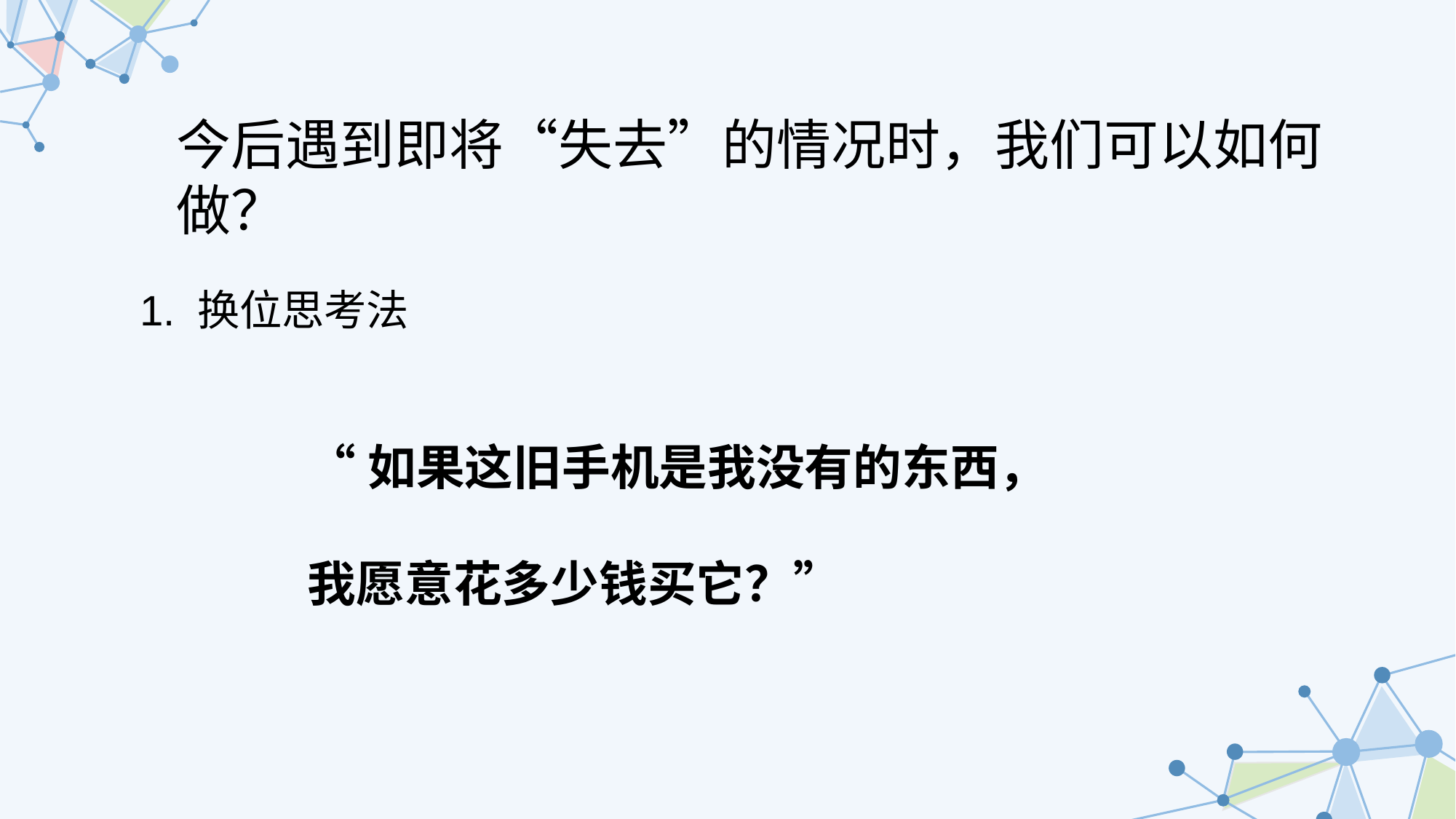

今后遇到即将“失去”的情况时，我们可以如何做？
1. 换位思考法
“如果这旧手机是我没有的东西，

我愿意花多少钱买它？”